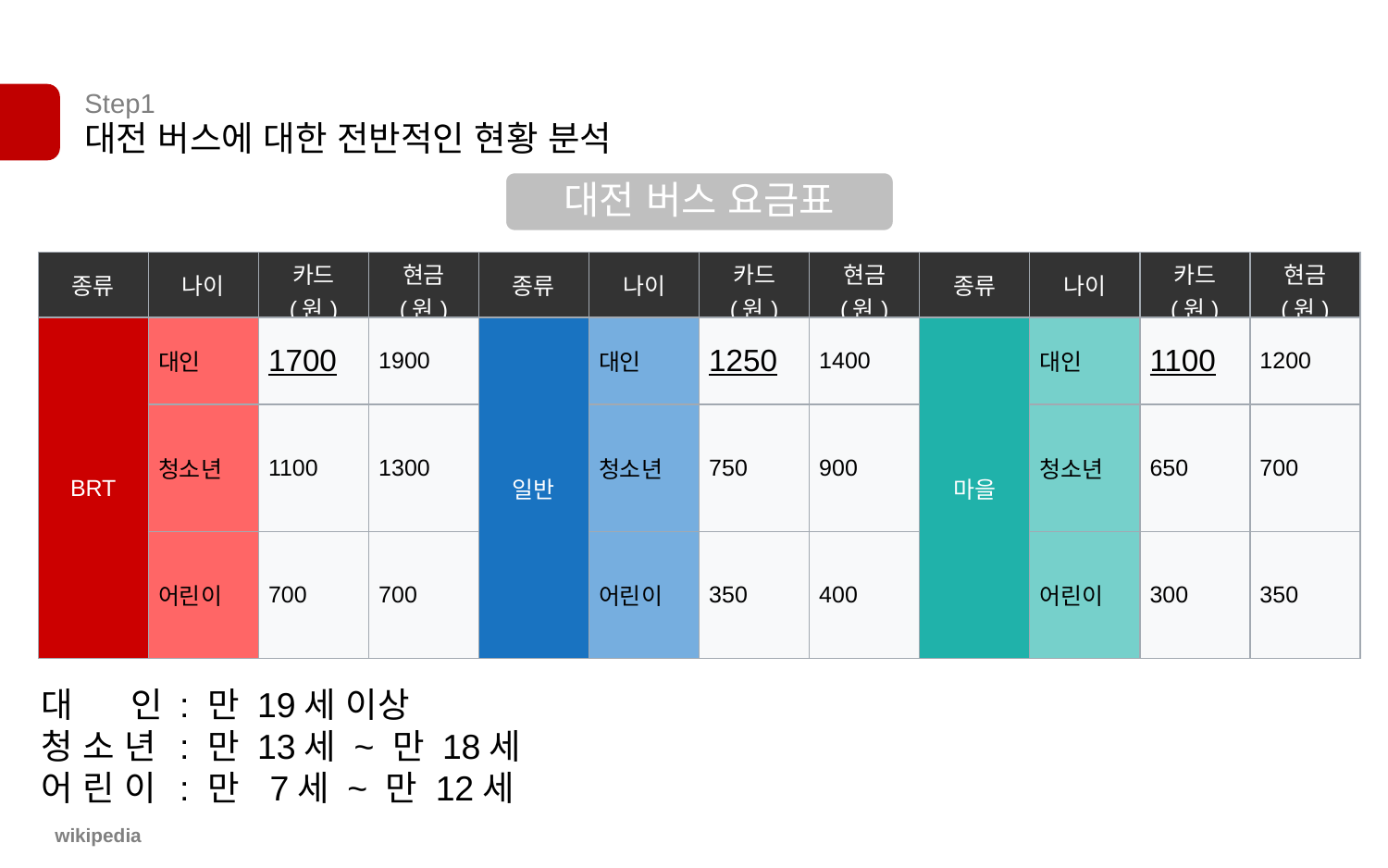

Step1

대전 버스에 대한 전반적인 현황 분석

대전 버스 요금표
| 종류 | 나이 | 카드 (원) | 현금 (원) | 종류 | 나이 | 카드 (원) | 현금 (원) | 종류 | 나이 | 카드 (원) | 현금 (원) |
| --- | --- | --- | --- | --- | --- | --- | --- | --- | --- | --- | --- |
| BRT | 대인 | 1700 | 1900 | 일반 | 대인 | 1250 | 1400 | 마을 | 대인 | 1100 | 1200 |
|  | 청소년 | 1100 | 1300 |  | 청소년 | 750 | 900 |  | 청소년 | 650 | 700 |
|  | 어린이 | 700 | 700 |  | 어린이 | 350 | 400 |  | 어린이 | 300 | 350 |
대      인	: 만 19세 이상
청 소 년	: 만 13세 ~ 만 18세
어 린 이	: 만   7세 ~ 만 12세

wikipedia